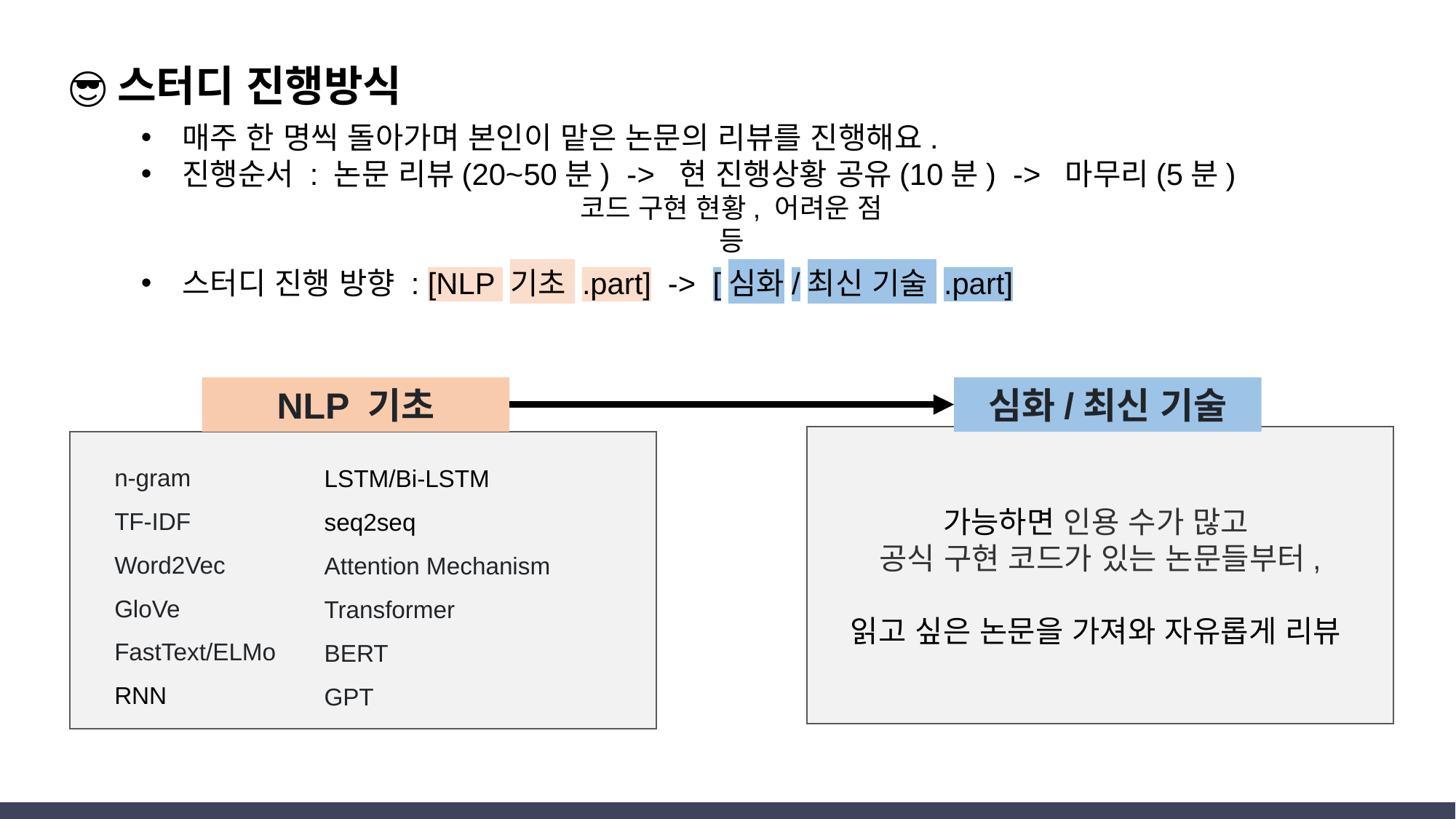

😎스터디 진행방식

매주 한 명씩 돌아가며 본인이 맡은 논문의 리뷰를 진행해요.
진행순서 : 논문 리뷰(20~50분)  ->  현 진행상황 공유(10분)  ->  마무리(5분)

스터디 진행 방향 : [NLP 기초 .part]  ->  [심화/최신 기술 .part]
코드 구현 현황, 어려운 점 등
심화/최신 기술
NLP 기초

n-gram
TF-IDF
Word2Vec
GloVe
FastText/ELMo
RNN
LSTM/Bi-LSTM
seq2seq
Attention Mechanism
Transformer
BERT
GPT
가능하면 인용 수가 많고
공식 구현 코드가 있는 논문들부터,

읽고 싶은 논문을 가져와 자유롭게 리뷰